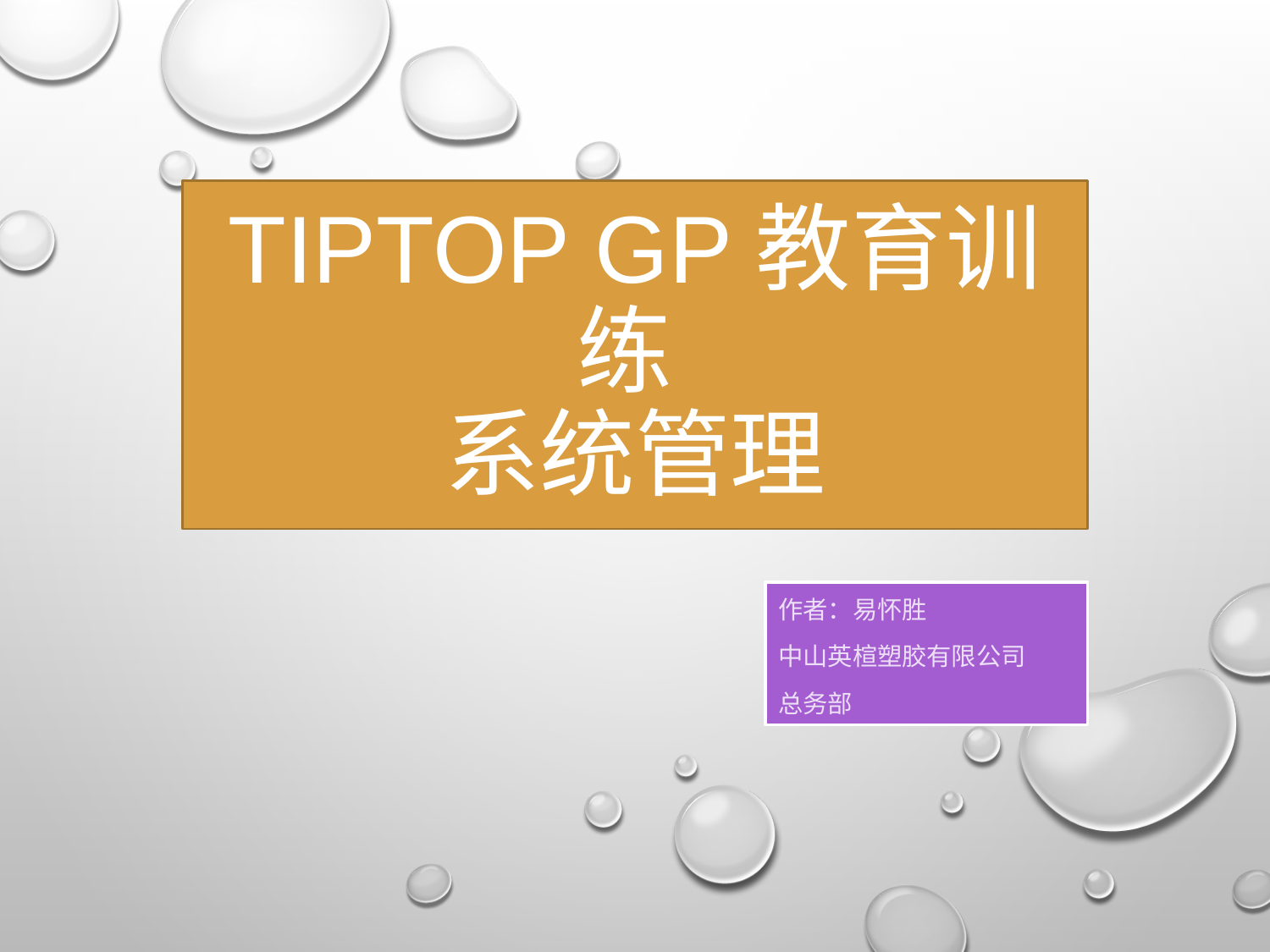

# Tiptop gp教育训练 系统管理
作者：易怀胜
中山英楦塑胶有限公司
总务部